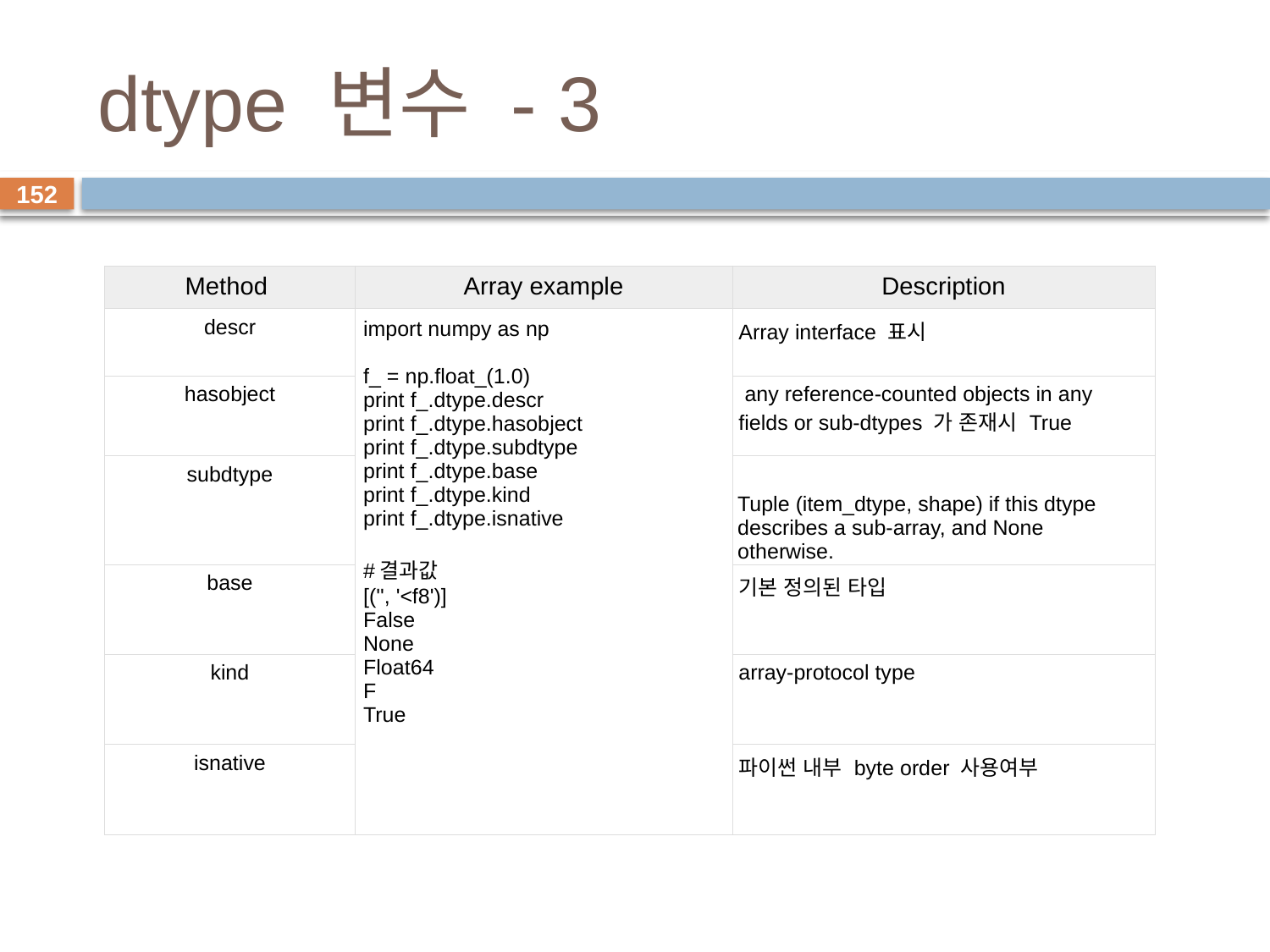

# dtype 변수 - 3
152
| Method | Array example | Description |
| --- | --- | --- |
| descr | import numpy as np f\_ = np.float\_(1.0) print f\_.dtype.descr print f\_.dtype.hasobject print f\_.dtype.subdtype print f\_.dtype.base print f\_.dtype.kind print f\_.dtype.isnative #결과값 [('', '<f8')] False None Float64 F True | Array interface 표시 |
| hasobject |  | any reference-counted objects in any fields or sub-dtypes 가 존재시 True |
| subdtype |  | Tuple (item\_dtype, shape) if this dtype describes a sub-array, and None otherwise. |
| base |  | 기본 정의된 타입 |
| kind |  | array-protocol type |
| isnative |  | 파이썬 내부 byte order 사용여부 |